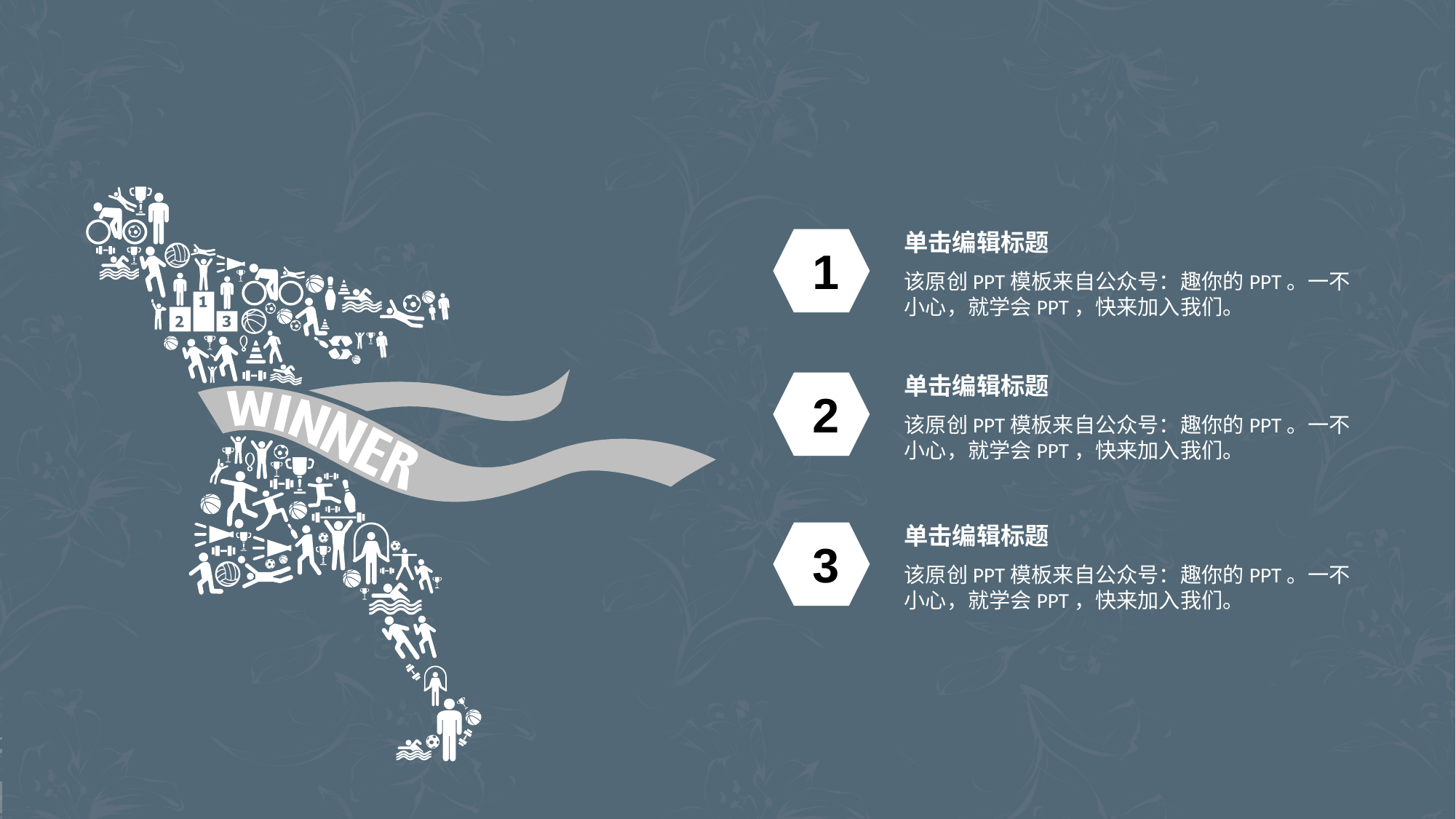

单击编辑标题

1
该原创PPT模板来自公众号：趣你的PPT。一不小心，就学会PPT，快来加入我们。
单击编辑标题

2
该原创PPT模板来自公众号：趣你的PPT。一不小心，就学会PPT，快来加入我们。
单击编辑标题

3
该原创PPT模板来自公众号：趣你的PPT。一不小心，就学会PPT，快来加入我们。